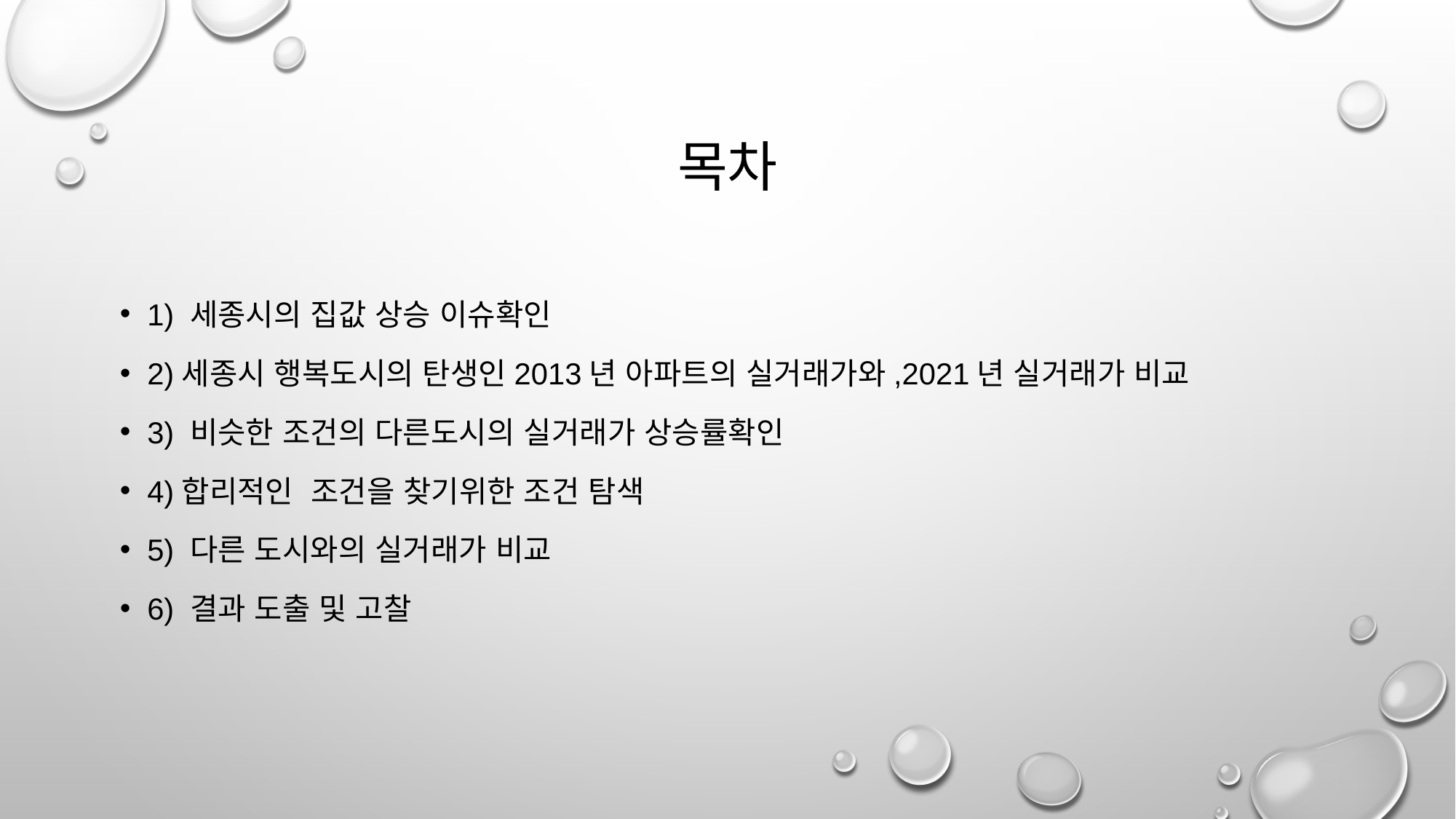

# 목차
1) 세종시의 집값 상승 이슈확인
2)세종시 행복도시의 탄생인2013년 아파트의 실거래가와,2021년 실거래가 비교
3) 비슷한 조건의 다른도시의 실거래가 상승률확인
4)합리적인  조건을 찾기위한 조건 탐색
5) 다른 도시와의 실거래가 비교
6) 결과 도출 및 고찰